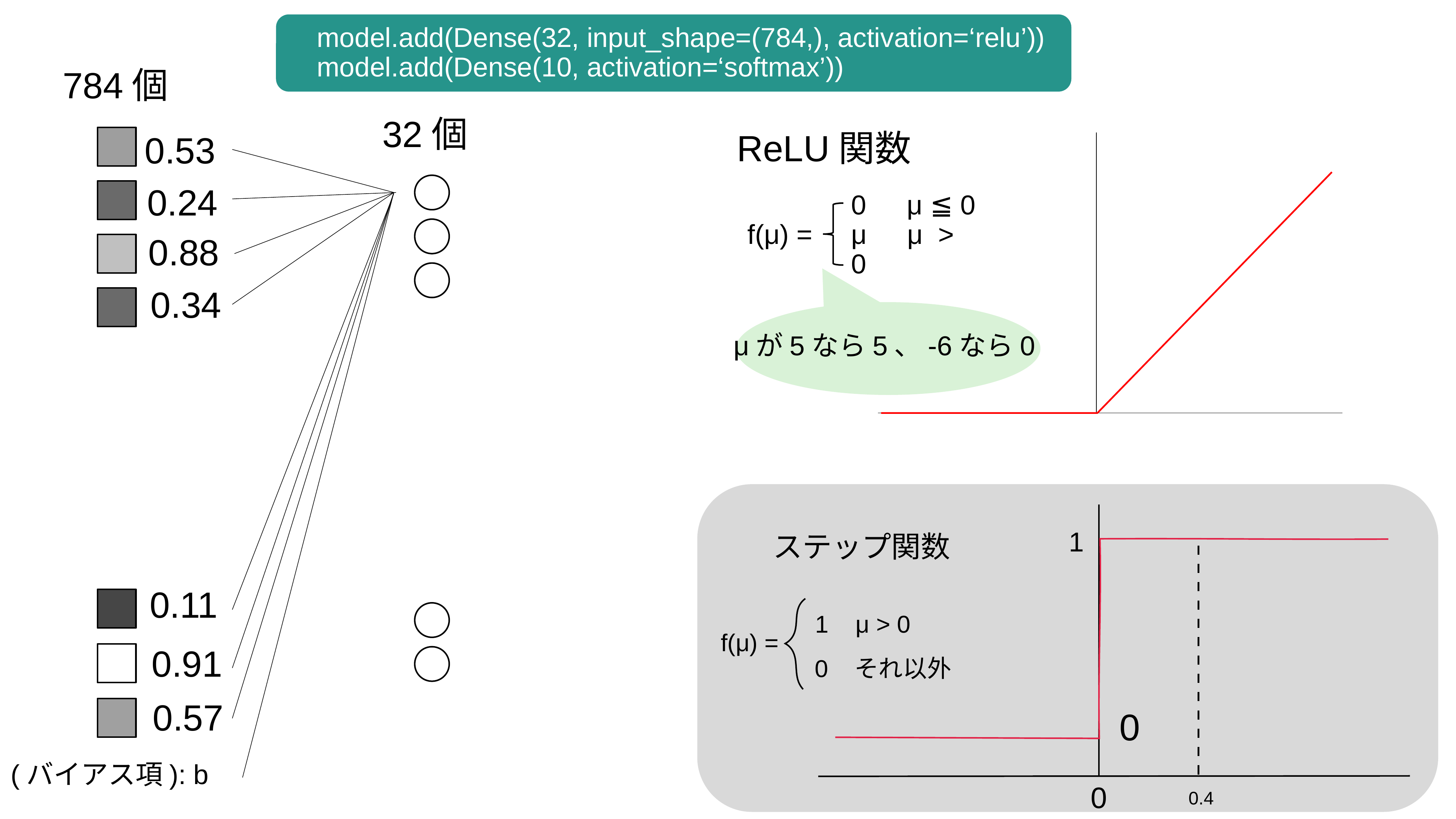

model.add(Dense(32, input_shape=(784,), activation=‘relu’))
model.add(Dense(10, activation=‘softmax’))
784個
32個

ReLU関数
0.53

0.24
0　μ ≦ 0
μ　μ  >  0

f(μ) =

0.88

0.34

μが5なら5、-6なら0

1
ステップ関数

0.11

1    μ > 0
f(μ) =
0.91

0   それ以外
0.57

0
(バイアス項): b

0
0.4